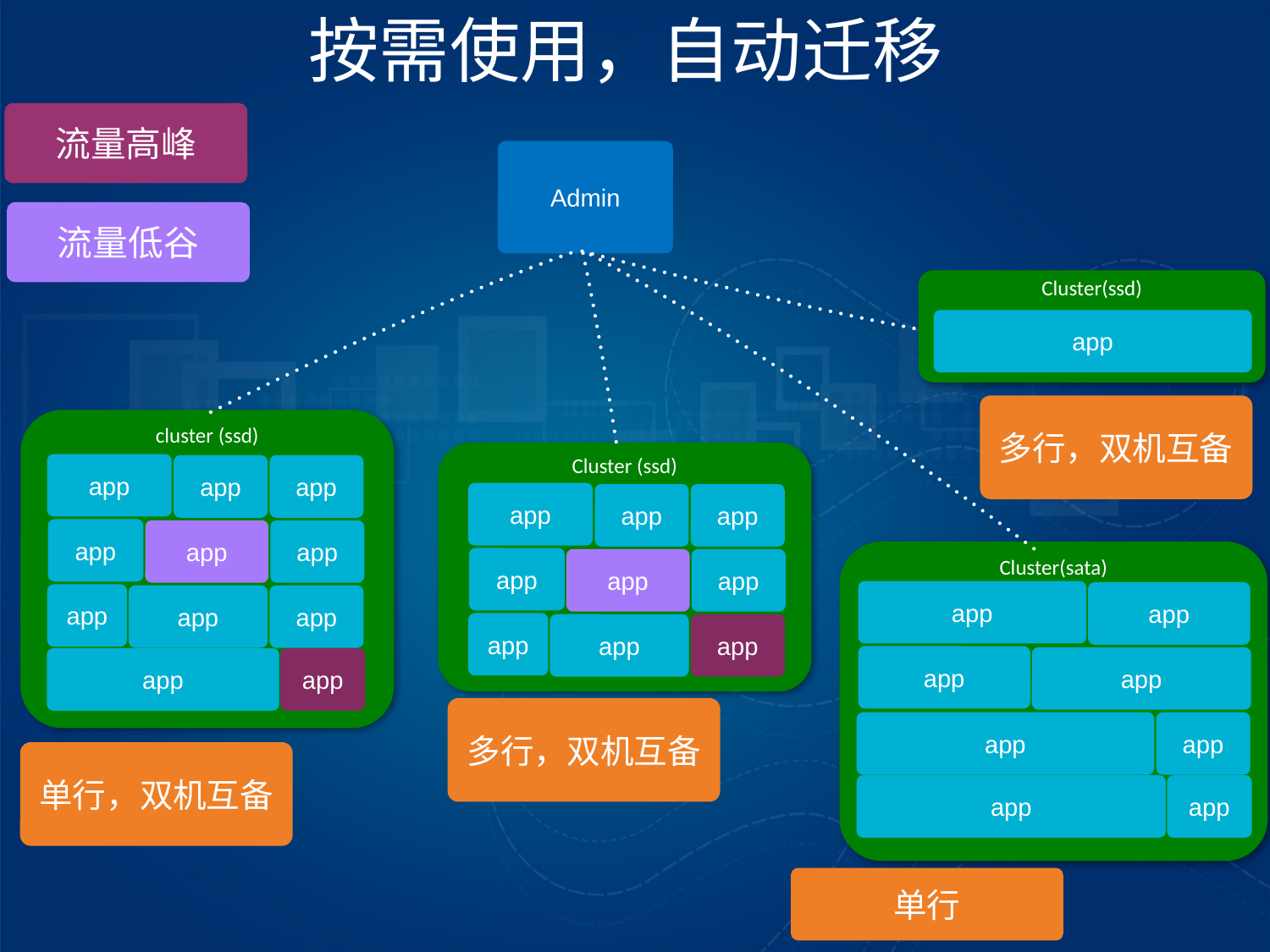

按需使用，自动迁移
流量高峰
Admin
流量低谷

Cluster(ssd)
app
多行，双机互备
cluster (ssd)
Cluster (ssd)
app
app
app
app
app
app
app
app
app
Cluster(sata)
app
app
app
app
app
app
app
app
app
app
app
app
app
app
app
多行，双机互备
app
app
单行，双机互备
app
app
单行